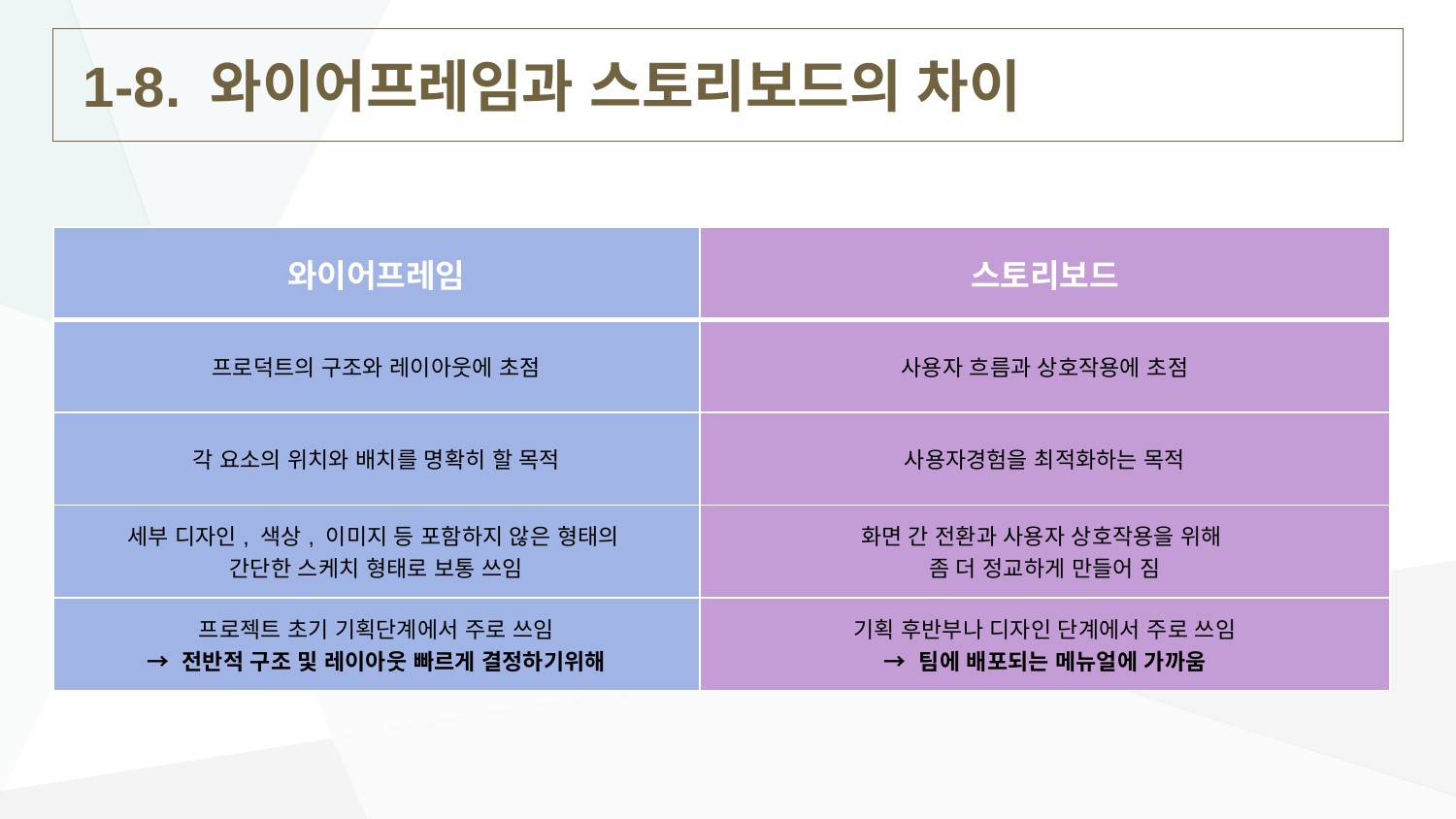

# 1-8. 와이어프레임과 스토리보드의 차이
| 와이어프레임 | 스토리보드 |
| --- | --- |
| 프로덕트의 구조와 레이아웃에 초점 | 사용자 흐름과 상호작용에 초점 |
| 각 요소의 위치와 배치를 명확히 할 목적 | 사용자경험을 최적화하는 목적 |
| 세부 디자인, 색상, 이미지 등 포함하지 않은 형태의 간단한 스케치 형태로 보통 쓰임 | 화면 간 전환과 사용자 상호작용을 위해 좀 더 정교하게 만들어 짐 |
| 프로젝트 초기 기획단계에서 주로 쓰임 → 전반적 구조 및 레이아웃 빠르게 결정하기위해 | 기획 후반부나 디자인 단계에서 주로 쓰임 → 팀에 배포되는 메뉴얼에 가까움 |